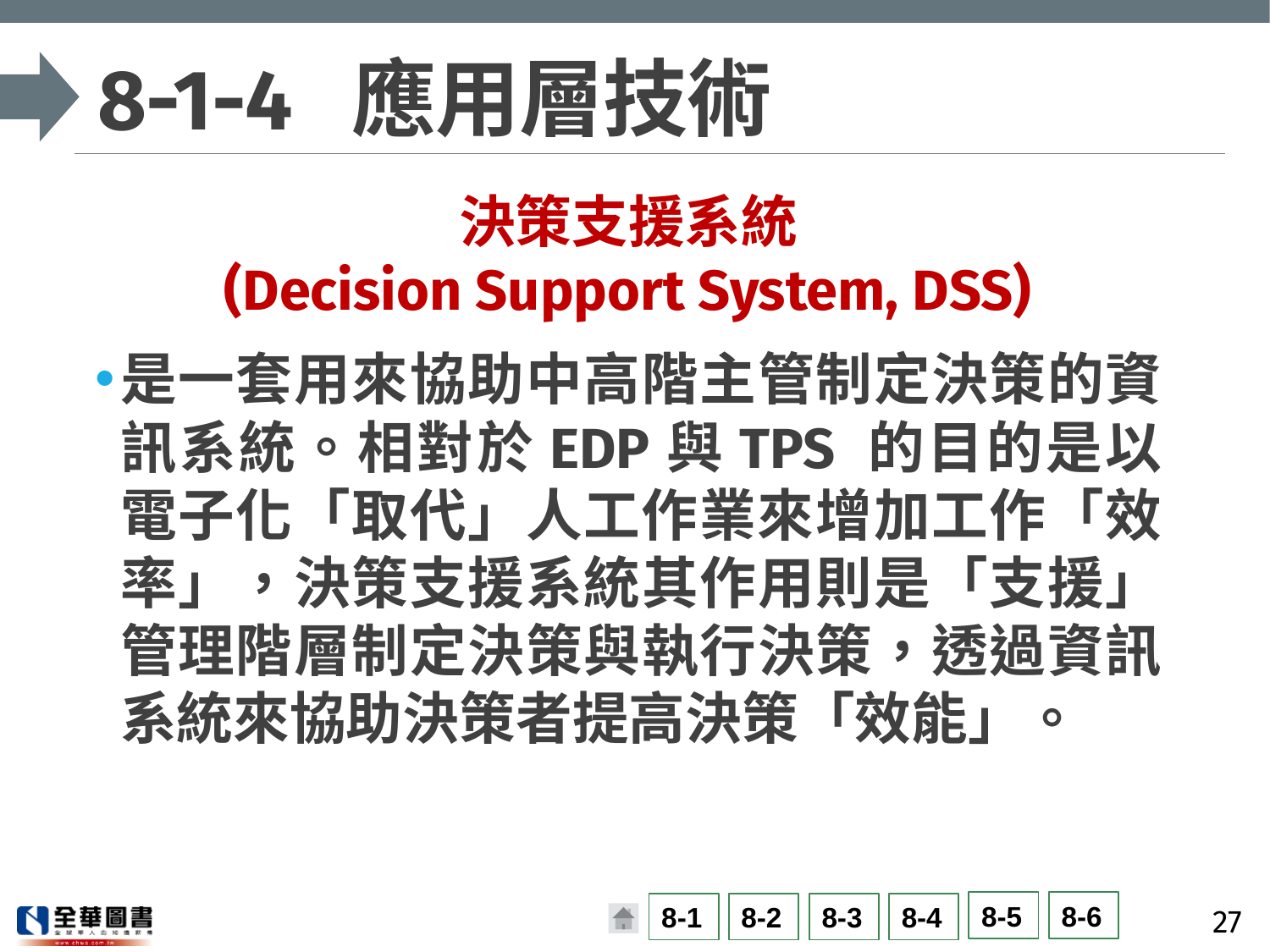

# 8-1-4	應用層技術
決策支援系統
(Decision Support System, DSS)
是一套用來協助中高階主管制定決策的資訊系統。相對於EDP與TPS 的目的是以電子化「取代」人工作業來增加工作「效率」，決策支援系統其作用則是「支援」管理階層制定決策與執行決策，透過資訊系統來協助決策者提高決策「效能」。
27